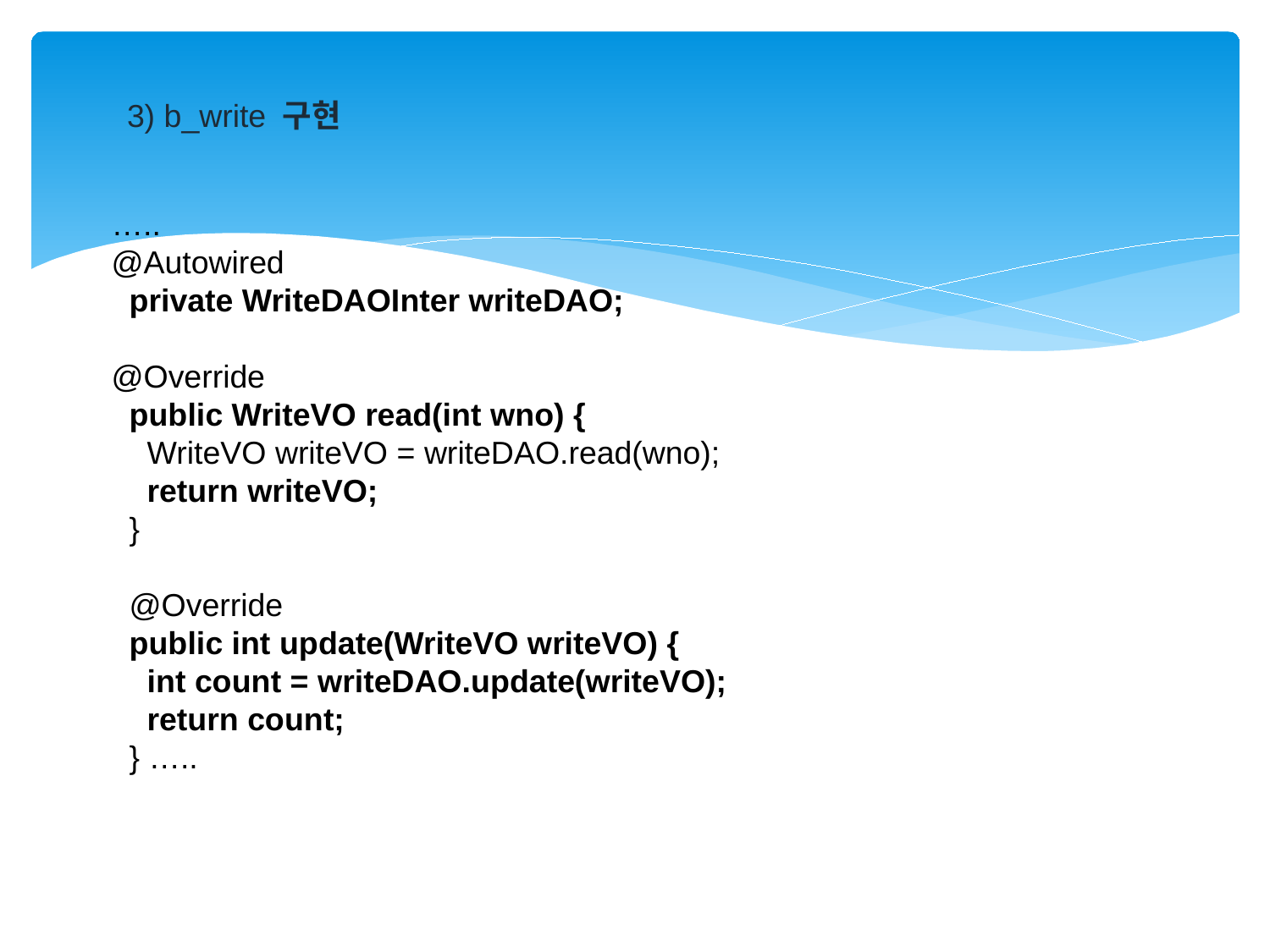

3) b_write 구현
…..
@Autowired
  private WriteDAOInter writeDAO;

@Override
  public WriteVO read(int wno) {
    WriteVO writeVO = writeDAO.read(wno);
    return writeVO;
  }

  @Override
  public int update(WriteVO writeVO) {
    int count = writeDAO.update(writeVO);
    return count;
  } …..